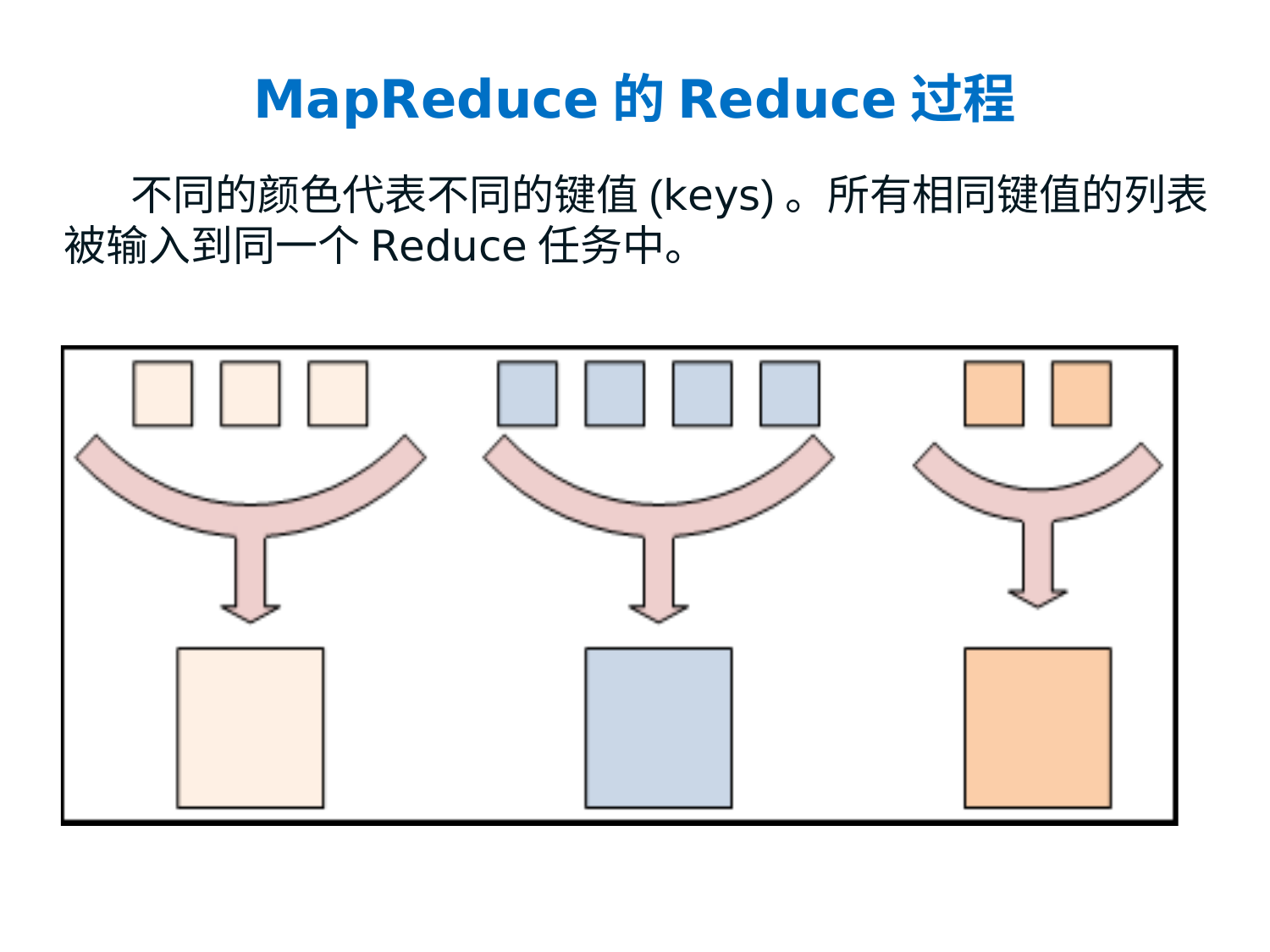

# MapReduce的Reduce过程
      不同的颜色代表不同的键值(keys)。所有相同键值的列表被输入到同一个Reduce任务中。